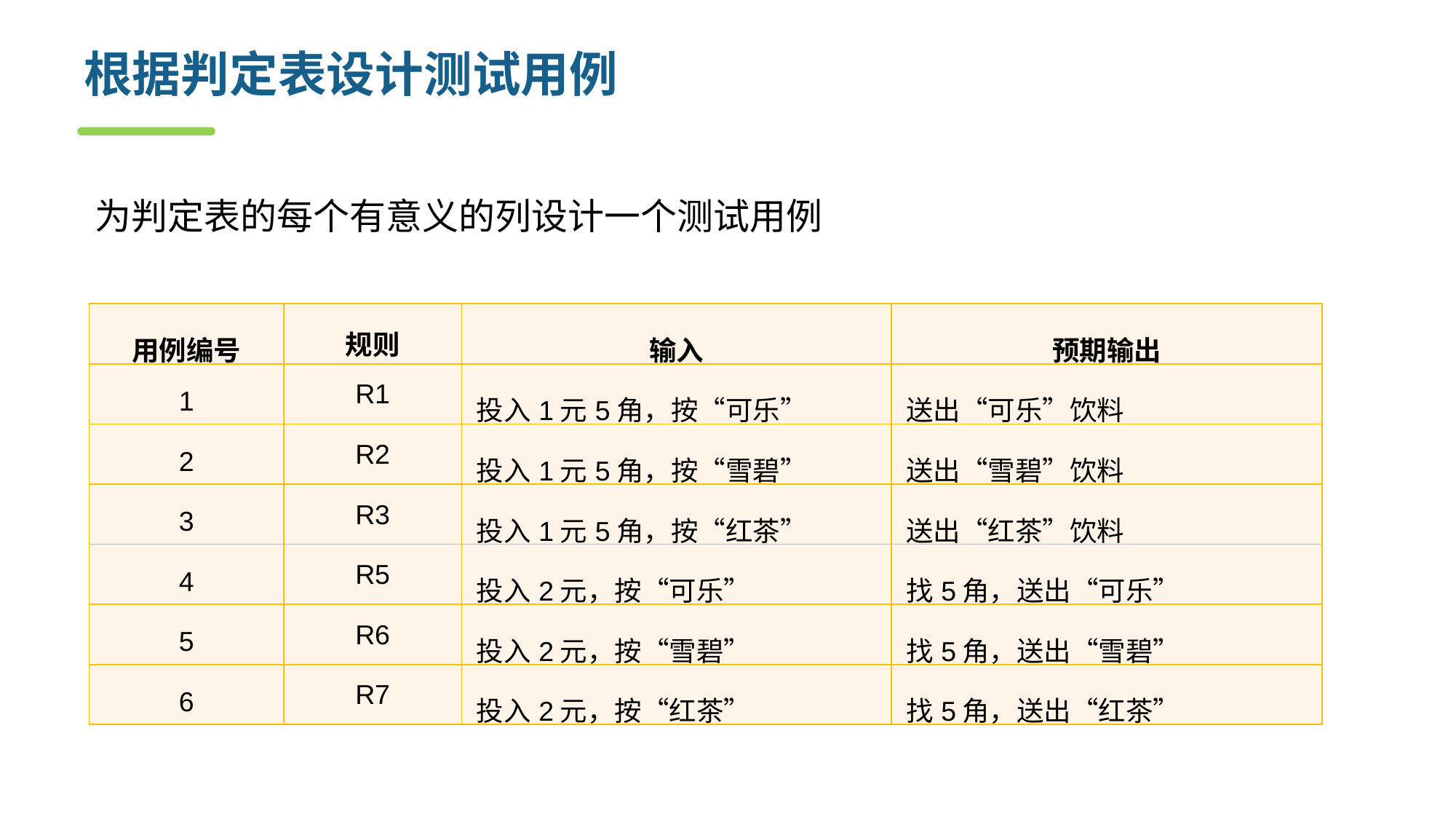

# 根据判定表设计测试用例
为判定表的每个有意义的列设计一个测试用例
| 用例编号 | 规则 | 输入 | 预期输出 |
| --- | --- | --- | --- |
| 1 | R1 | 投入1元5角，按“可乐” | 送出“可乐”饮料 |
| 2 | R2 | 投入1元5角，按“雪碧” | 送出“雪碧”饮料 |
| 3 | R3 | 投入1元5角，按“红茶” | 送出“红茶”饮料 |
| 4 | R5 | 投入2元，按“可乐” | 找5角，送出“可乐” |
| 5 | R6 | 投入2元，按“雪碧” | 找5角，送出“雪碧” |
| 6 | R7 | 投入2元，按“红茶” | 找5角，送出“红茶” |
38